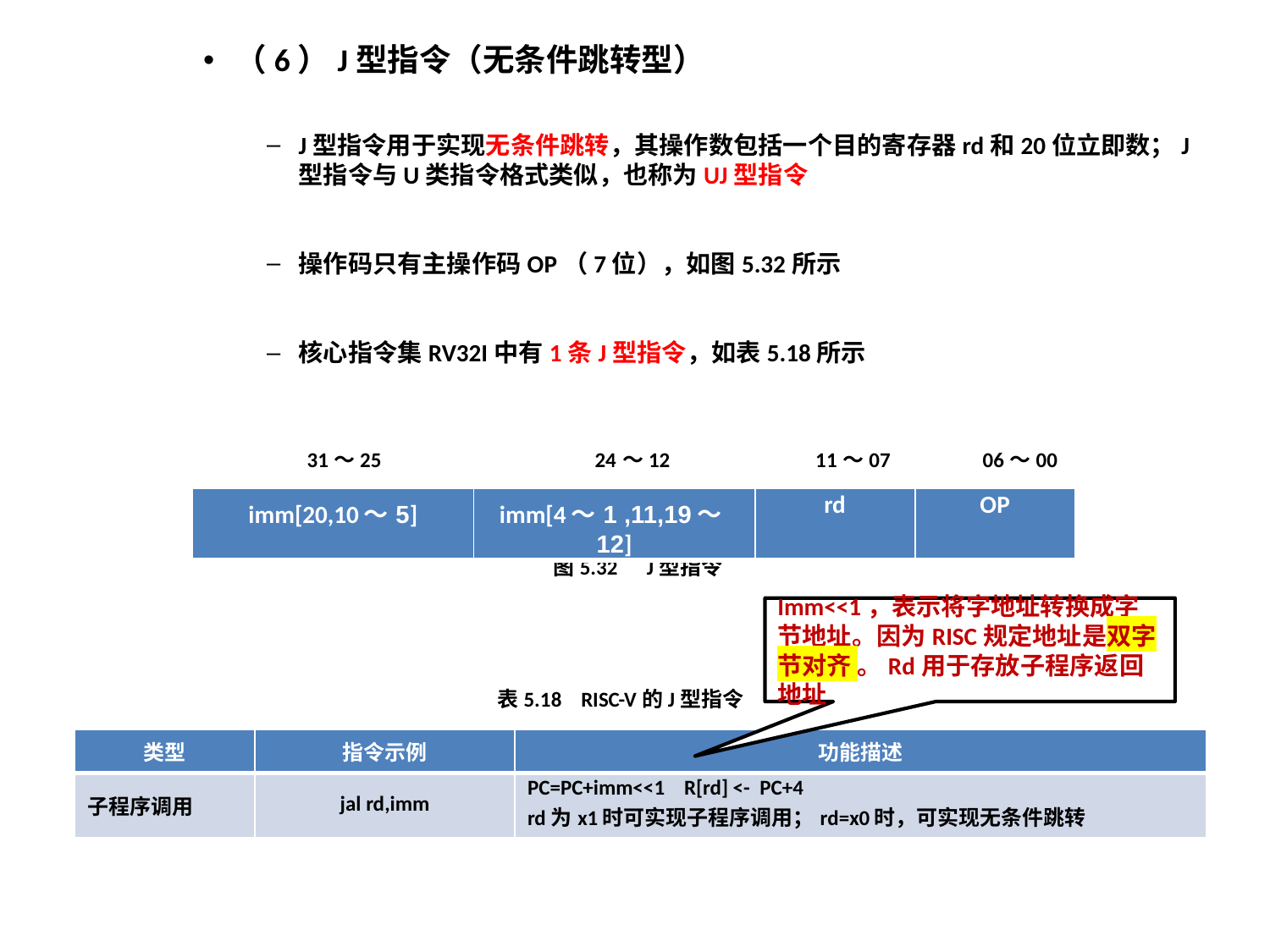

（6）J型指令（无条件跳转型）

J型指令用于实现无条件跳转，其操作数包括一个目的寄存器rd和20位立即数；J型指令与U类指令格式类似，也称为UJ型指令

操作码只有主操作码OP（7位），如图5.32所示

核心指令集RV32I中有1条J型指令，如表5.18所示

                31～25                                            24～12                              11～07                   06～00
| imm[20,10～5] | imm[4～1 ,11,19～12] | rd | OP |
| --- | --- | --- | --- |
图5.32      J型指令
Imm<<1，表示将字地址转换成字节地址。因为RISC规定地址是双字节对齐 。Rd用于存放子程序返回地址
表5.18    RISC-V的J型指令
| 类型 | 指令示例 | 功能描述 |
| --- | --- | --- |
| 子程序调用 | jal rd,imm | PC=PC+imm<<1 R[rd] <- PC+4 rd为x1时可实现子程序调用；rd=x0时，可实现无条件跳转 |